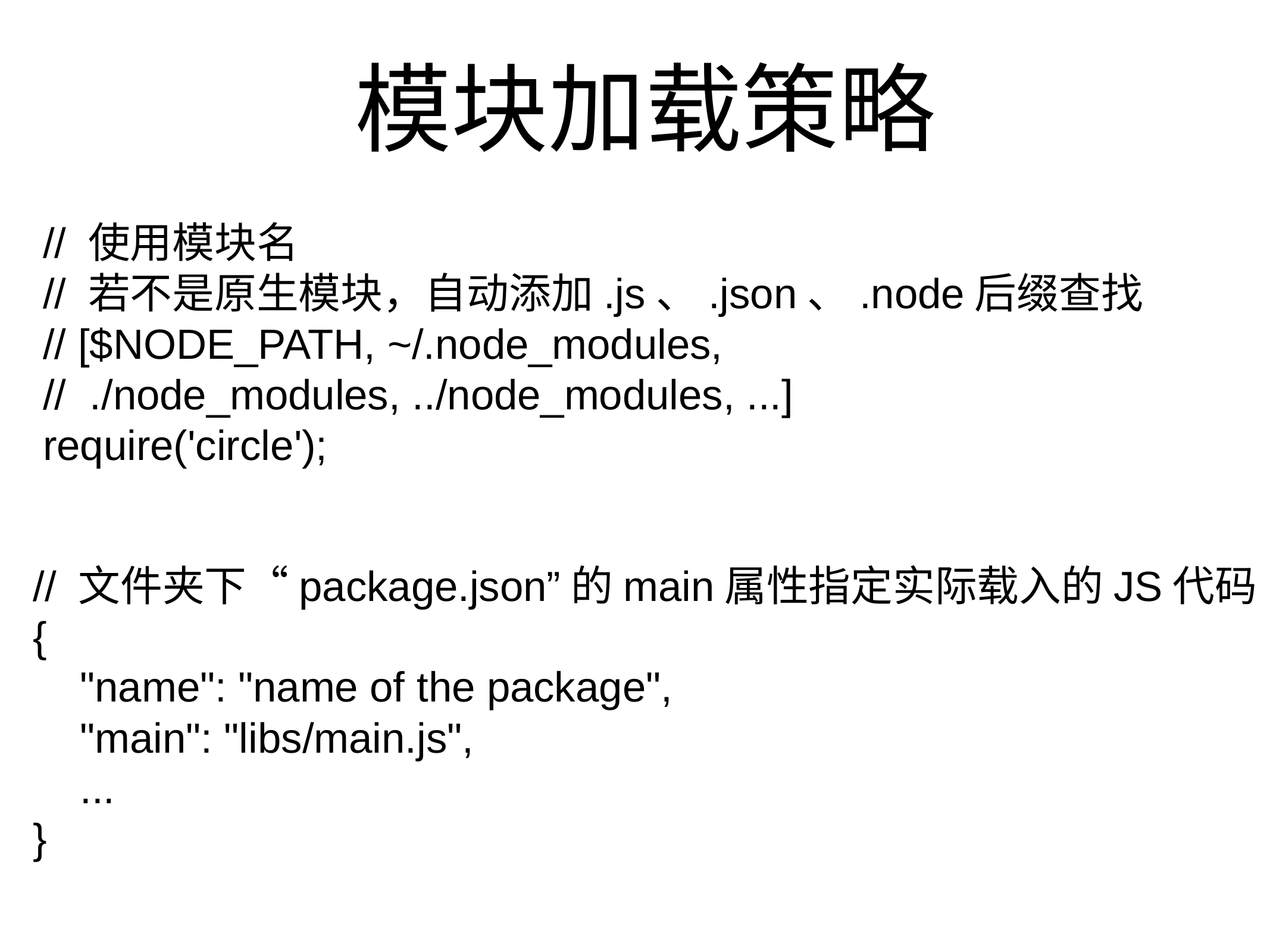

# 模块加载策略
// 使用模块名
// 若不是原生模块，自动添加.js、.json、.node后缀查找
// [$NODE_PATH, ~/.node_modules,
//  ./node_modules, ../node_modules, ...]
require('circle');
// 文件夹下“package.json”的main属性指定实际载入的JS代码
{
    "name": "name of the package",
    "main": "libs/main.js",
    ...
}